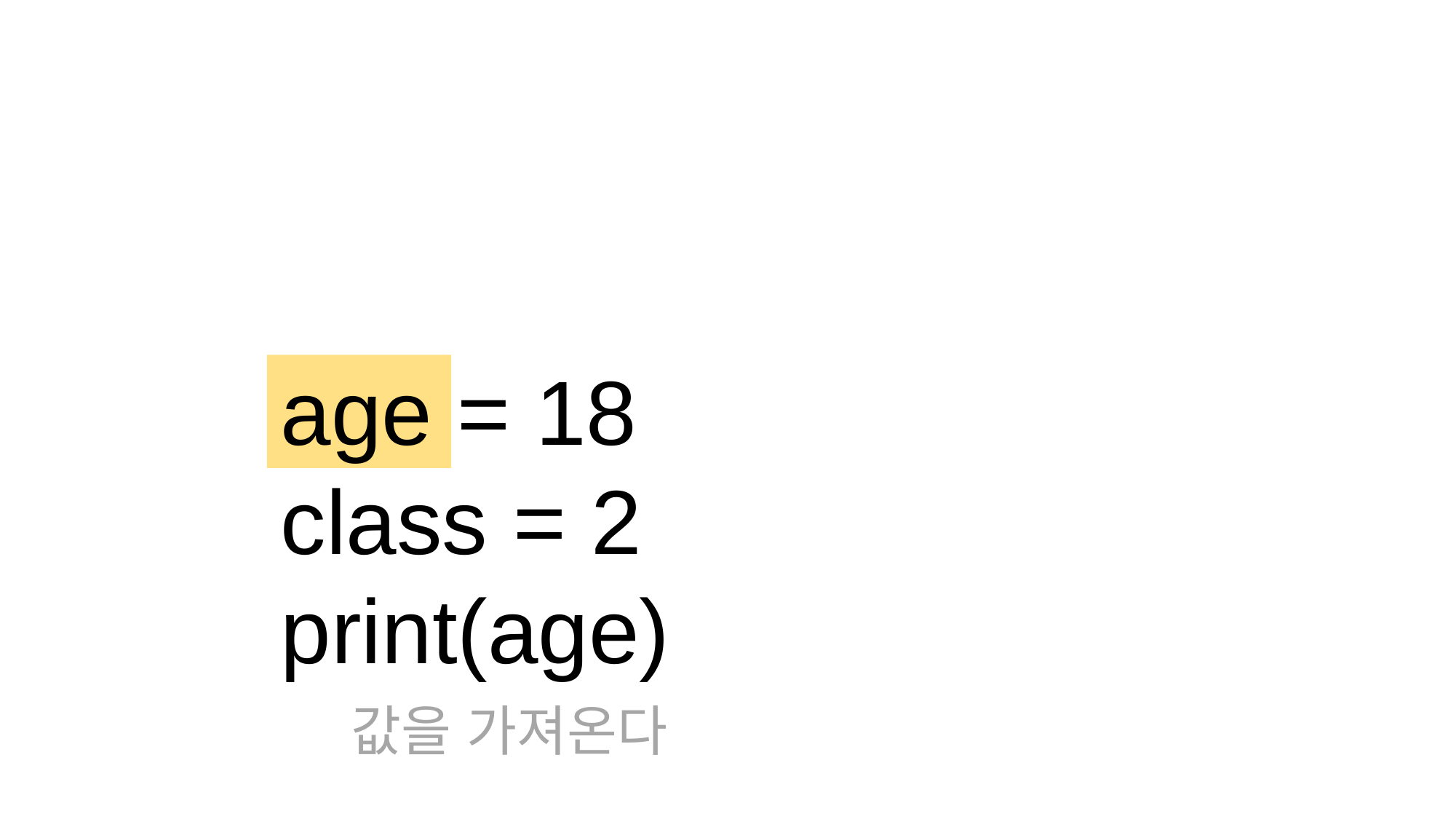

age = 18
class = 2
print(age)

값을 가져온다